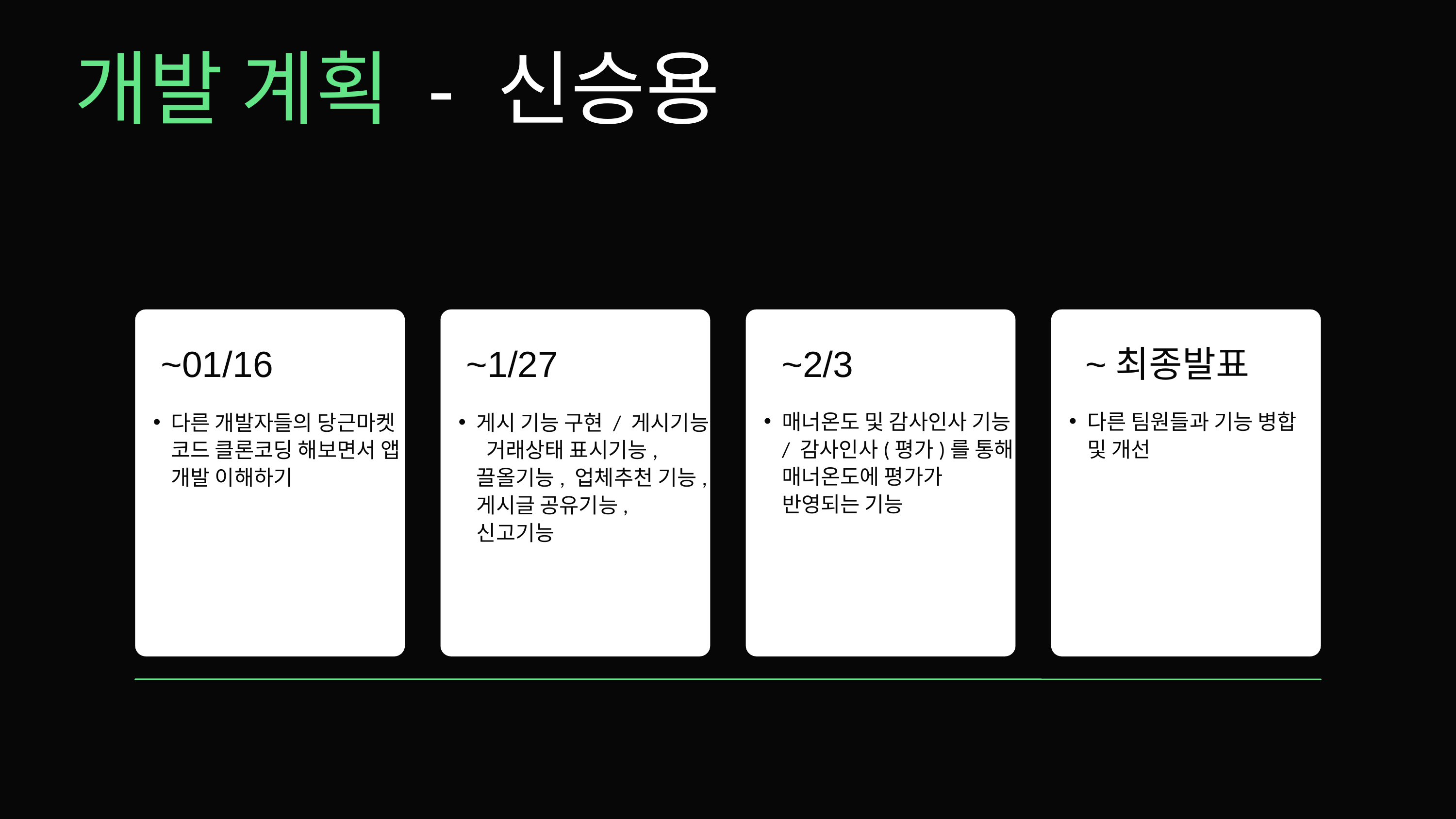

개발 계획 - 신승용

~01/16
~1/27
 ~2/3
~최종발표
매너온도 및 감사인사 기능 / 감사인사(평가)를 통해 매너온도에 평가가 반영되는 기능
다른 팀원들과 기능 병합 및 개선
다른 개발자들의 당근마켓 코드 클론코딩 해보면서 앱 개발 이해하기

게시 기능 구현 / 게시기능, 거래상태 표시기능, 끌올기능, 업체추천 기능, 게시글 공유기능, 신고기능